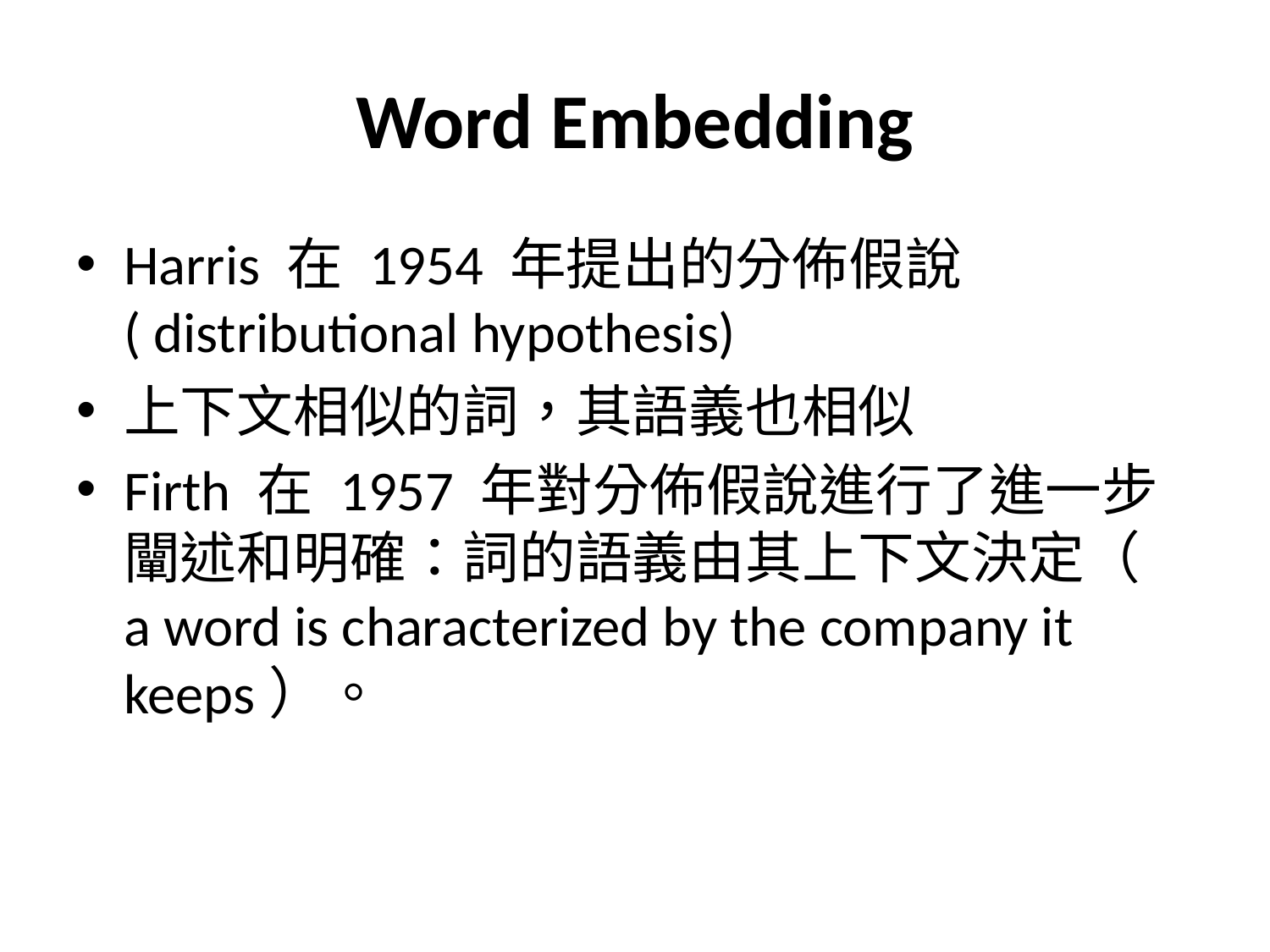

# Word Embedding
Harris 在 1954 年提出的分佈假說( distributional hypothesis)
上下文相似的詞，其語義也相似
Firth 在 1957 年對分佈假說進行了進一步闡述和明確：詞的語義由其上下文決定（ a word is characterized by the company it keeps）。